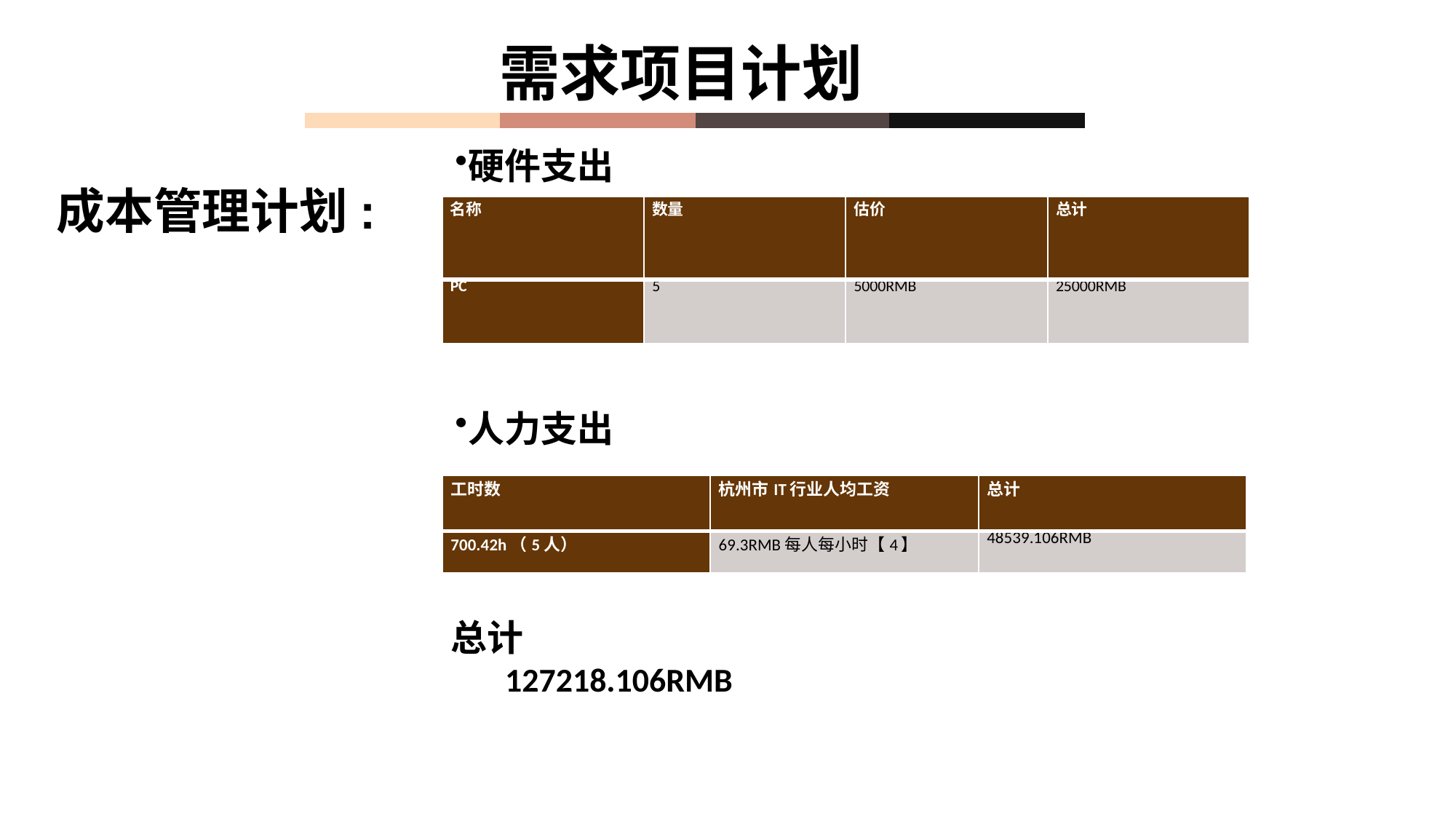

需求项目计划
硬件支出
成本管理计划:
| 名称 | 数量 | 估价 | 总计 |
| --- | --- | --- | --- |
| PC | 5 | 5000RMB | 25000RMB |
人力支出
| 工时数 | 杭州市IT行业人均工资 | 总计 |
| --- | --- | --- |
| 700.42h（5人） | 69.3RMB每人每小时【4】 | 48539.106RMB |
总计
	127218.106RMB